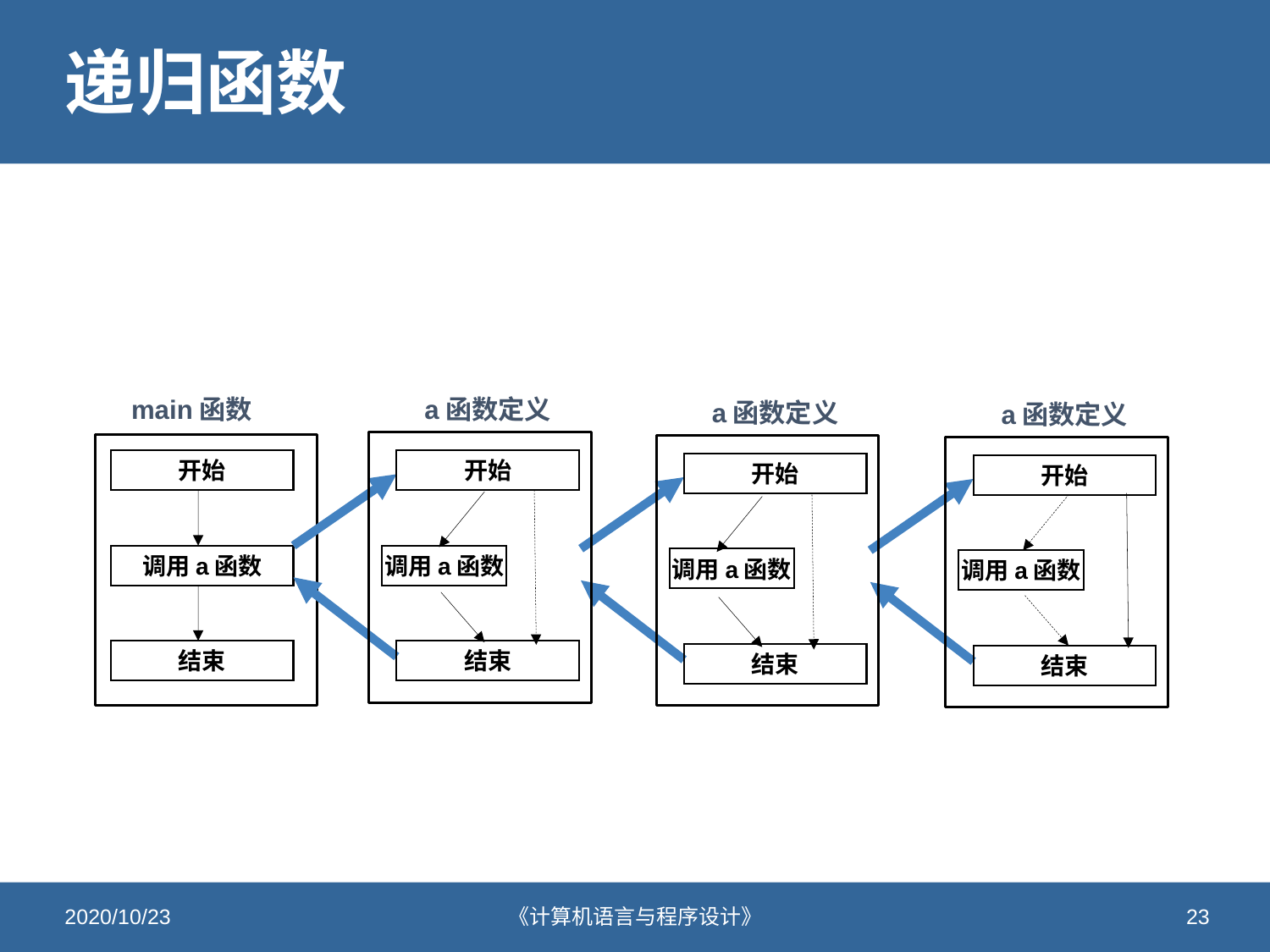

# 递归函数
main函数
a函数定义

开始

调用a函数

结束
a函数定义

开始

调用a函数

结束
a函数定义

开始

调用a函数

结束
开始

调用a函数

结束
2020/10/23
《计算机语言与程序设计》
23